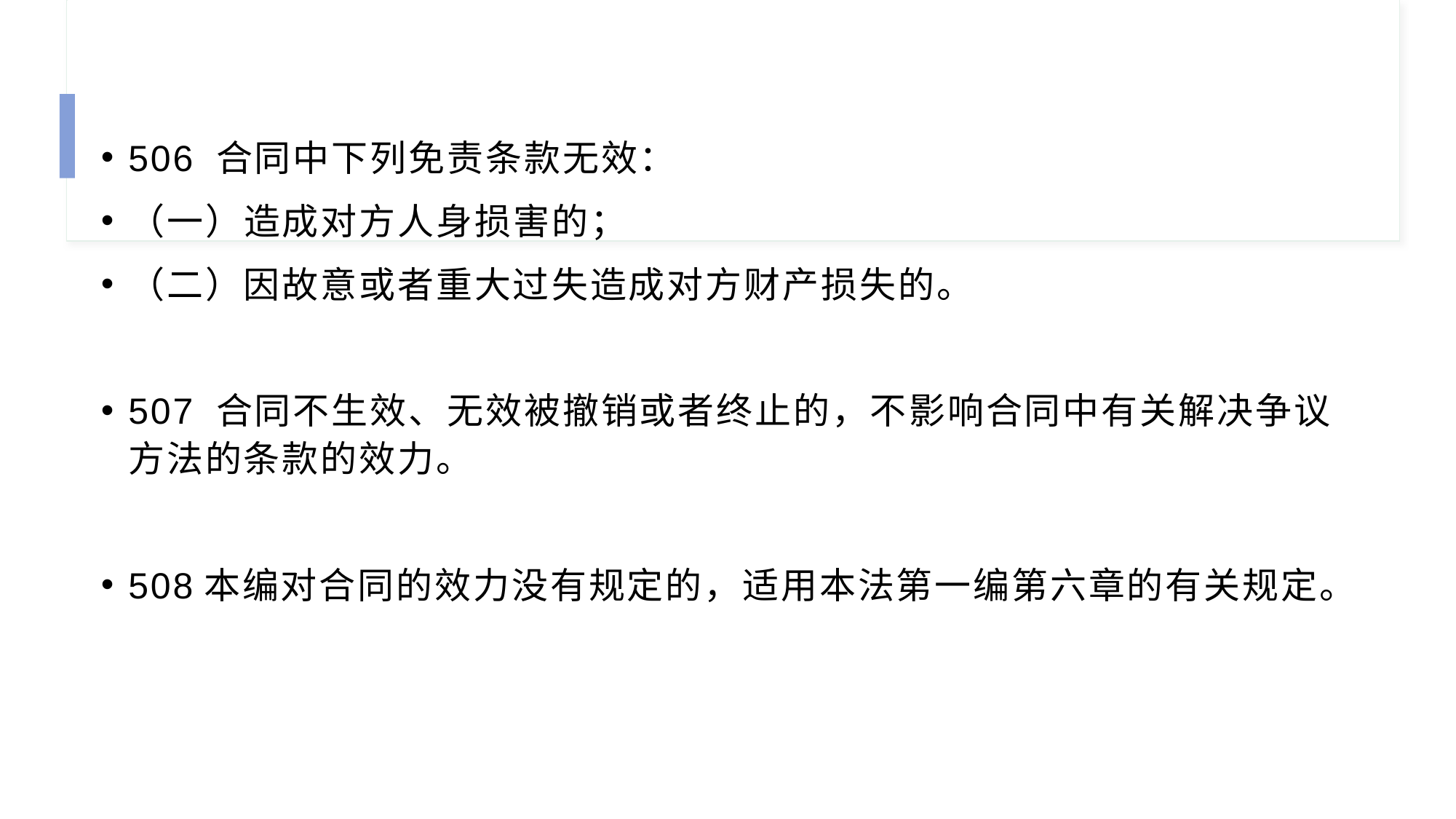

506 合同中下列免责条款无效：
（一）造成对方人身损害的；
（二）因故意或者重大过失造成对方财产损失的。

507 合同不生效、无效被撤销或者终止的，不影响合同中有关解决争议方法的条款的效力。

508本编对合同的效力没有规定的，适用本法第一编第六章的有关规定。